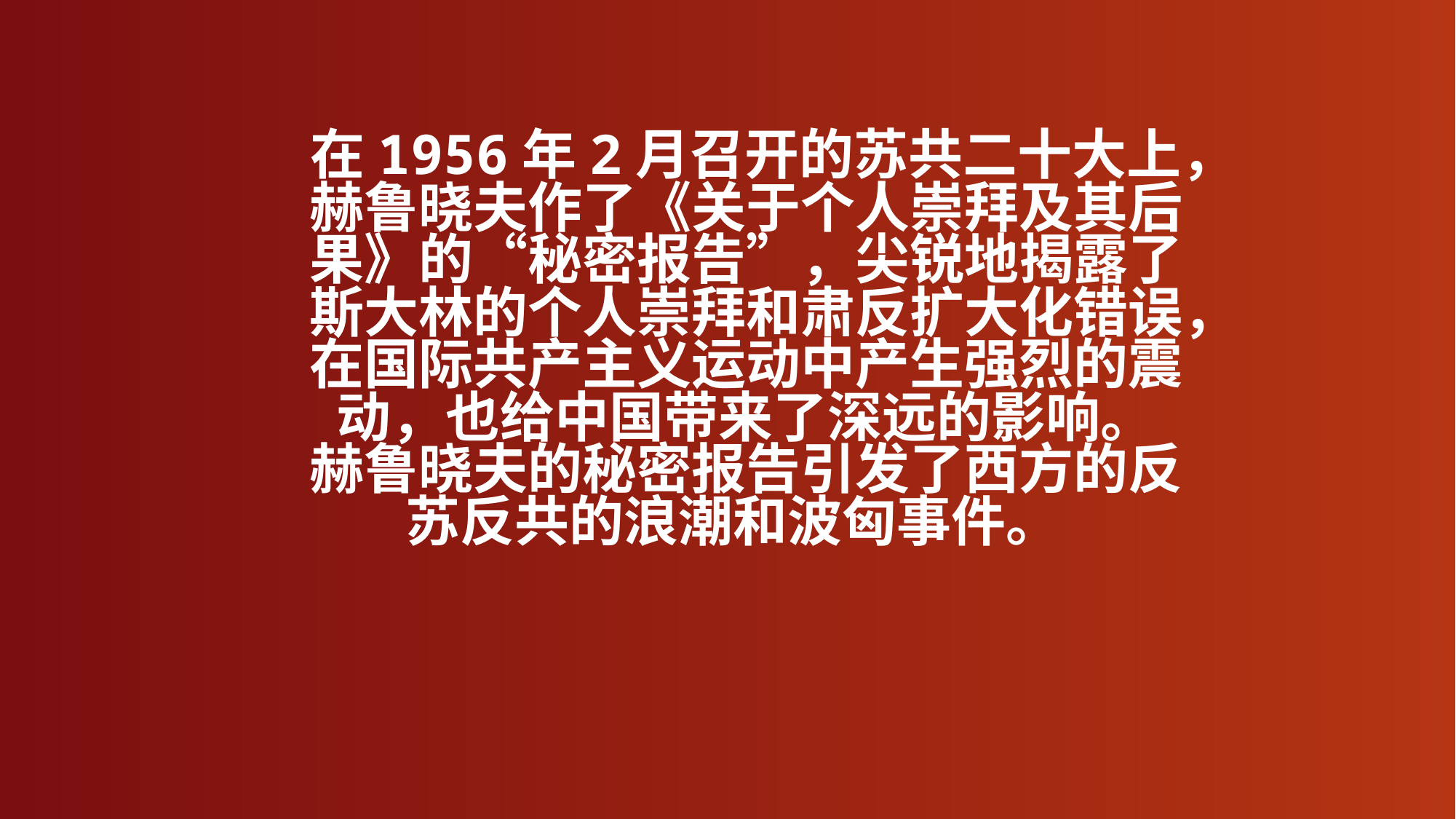

在1956年2月召开的苏共二十大上，赫鲁晓夫作了《关于个人崇拜及其后果》的“秘密报告”，尖锐地揭露了斯大林的个人崇拜和肃反扩大化错误，在国际共产主义运动中产生强烈的震动，也给中国带来了深远的影响。
赫鲁晓夫的秘密报告引发了西方的反苏反共的浪潮和波匈事件。